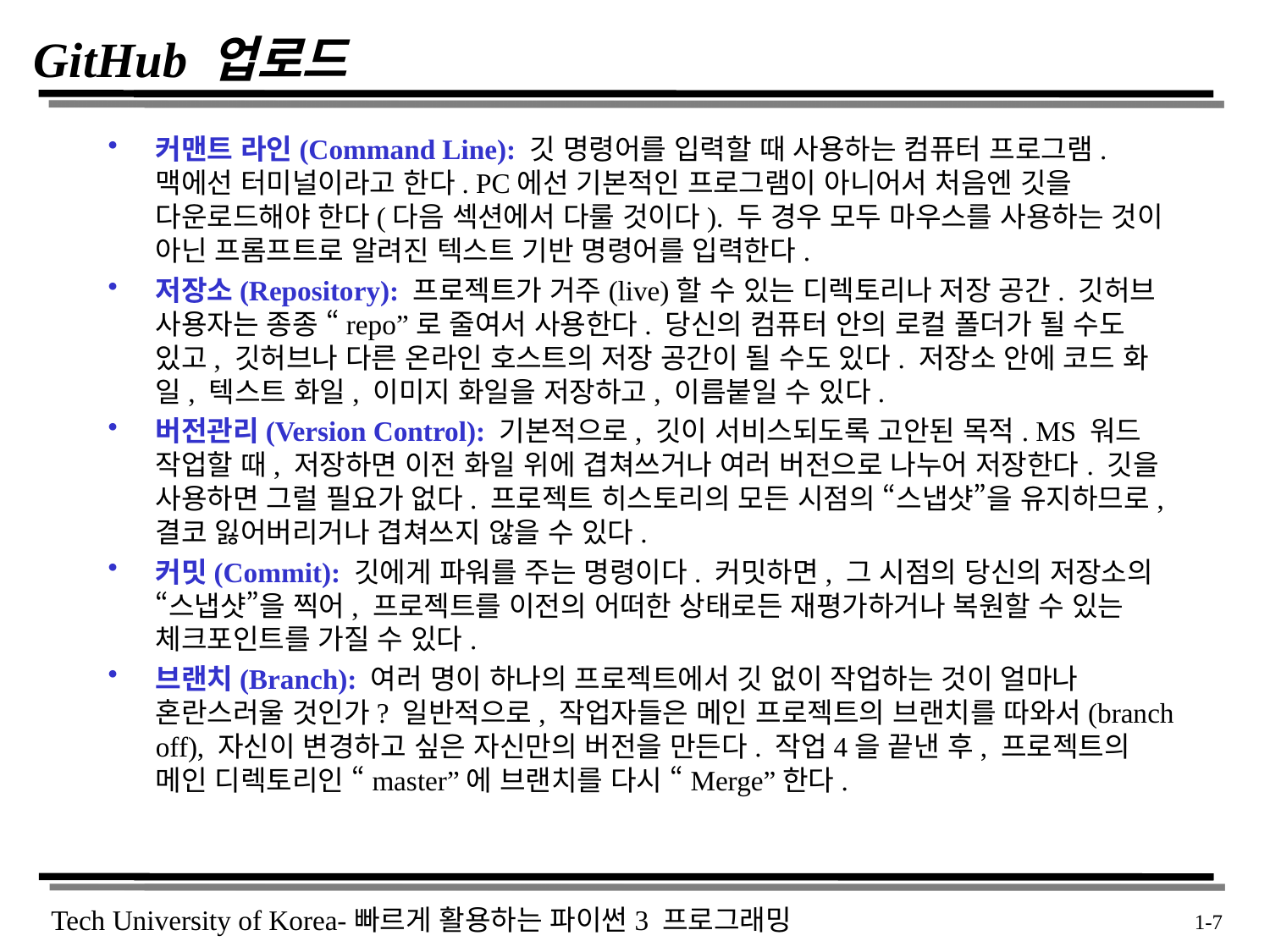

# GitHub 업로드
커맨트 라인(Command Line): 깃 명령어를 입력할 때 사용하는 컴퓨터 프로그램. 맥에선 터미널이라고 한다. PC에선 기본적인 프로그램이 아니어서 처음엔 깃을 다운로드해야 한다(다음 섹션에서 다룰 것이다). 두 경우 모두 마우스를 사용하는 것이 아닌 프롬프트로 알려진 텍스트 기반 명령어를 입력한다.
저장소(Repository): 프로젝트가 거주(live)할 수 있는 디렉토리나 저장 공간. 깃허브 사용자는 종종 “repo”로 줄여서 사용한다. 당신의 컴퓨터 안의 로컬 폴더가 될 수도 있고, 깃허브나 다른 온라인 호스트의 저장 공간이 될 수도 있다. 저장소 안에 코드 화일, 텍스트 화일, 이미지 화일을 저장하고, 이름붙일 수 있다.
버전관리(Version Control): 기본적으로, 깃이 서비스되도록 고안된 목적. MS 워드 작업할 때, 저장하면 이전 화일 위에 겹쳐쓰거나 여러 버전으로 나누어 저장한다. 깃을 사용하면 그럴 필요가 없다. 프로젝트 히스토리의 모든 시점의 “스냅샷”을 유지하므로, 결코 잃어버리거나 겹쳐쓰지 않을 수 있다.
커밋(Commit): 깃에게 파워를 주는 명령이다. 커밋하면, 그 시점의 당신의 저장소의 “스냅샷”을 찍어, 프로젝트를 이전의 어떠한 상태로든 재평가하거나 복원할 수 있는 체크포인트를 가질 수 있다.
브랜치(Branch): 여러 명이 하나의 프로젝트에서 깃 없이 작업하는 것이 얼마나 혼란스러울 것인가? 일반적으로, 작업자들은 메인 프로젝트의 브랜치를 따와서(branch off), 자신이 변경하고 싶은 자신만의 버전을 만든다. 작업4을 끝낸 후, 프로젝트의 메인 디렉토리인 “master”에 브랜치를 다시 “Merge”한다.
 1-7